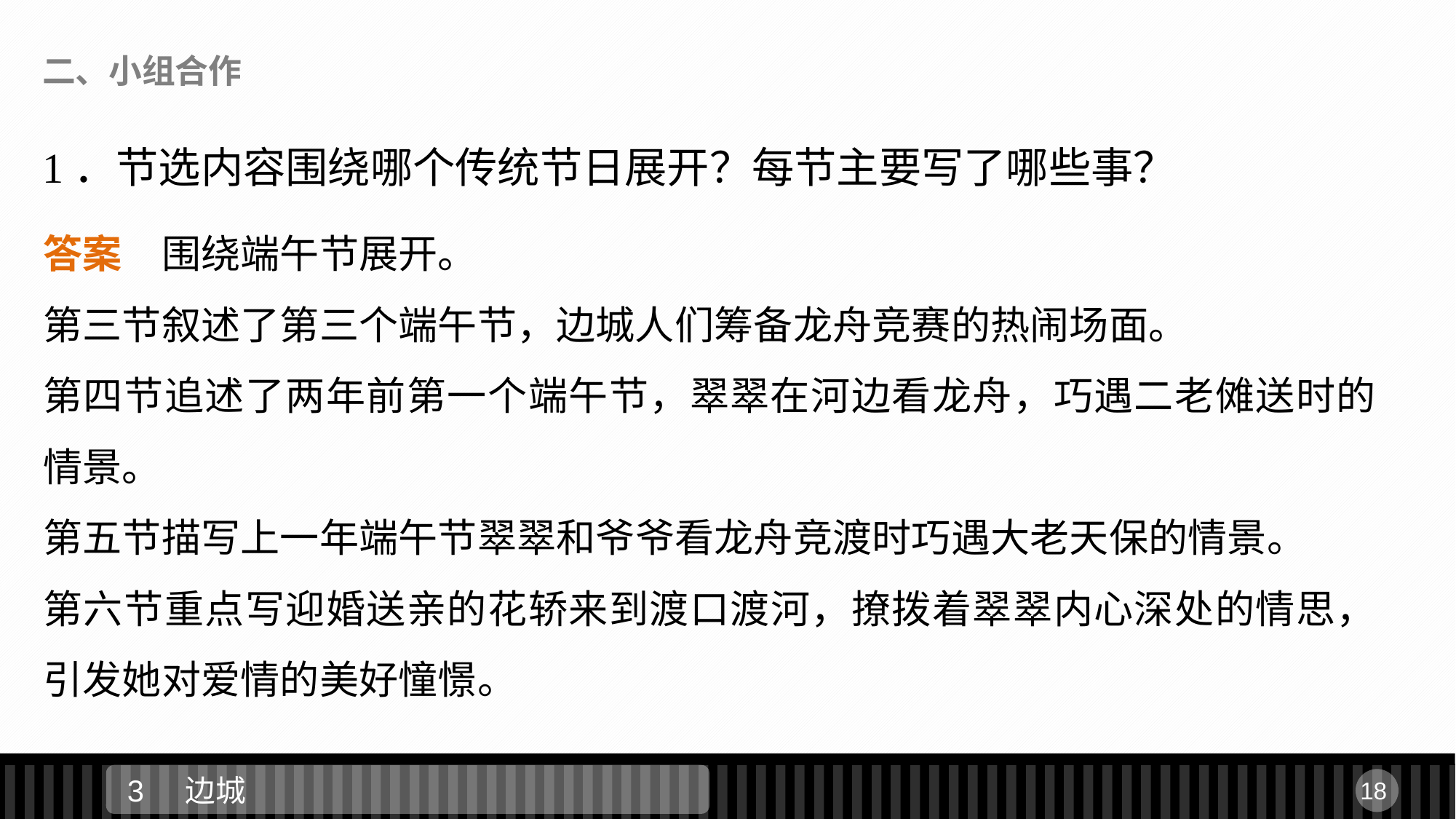

二、小组合作
1．节选内容围绕哪个传统节日展开？每节主要写了哪些事？
答案　围绕端午节展开。
第三节叙述了第三个端午节，边城人们筹备龙舟竞赛的热闹场面。
第四节追述了两年前第一个端午节，翠翠在河边看龙舟，巧遇二老傩送时的情景。
第五节描写上一年端午节翠翠和爷爷看龙舟竞渡时巧遇大老天保的情景。
第六节重点写迎婚送亲的花轿来到渡口渡河，撩拨着翠翠内心深处的情思，引发她对爱情的美好憧憬。